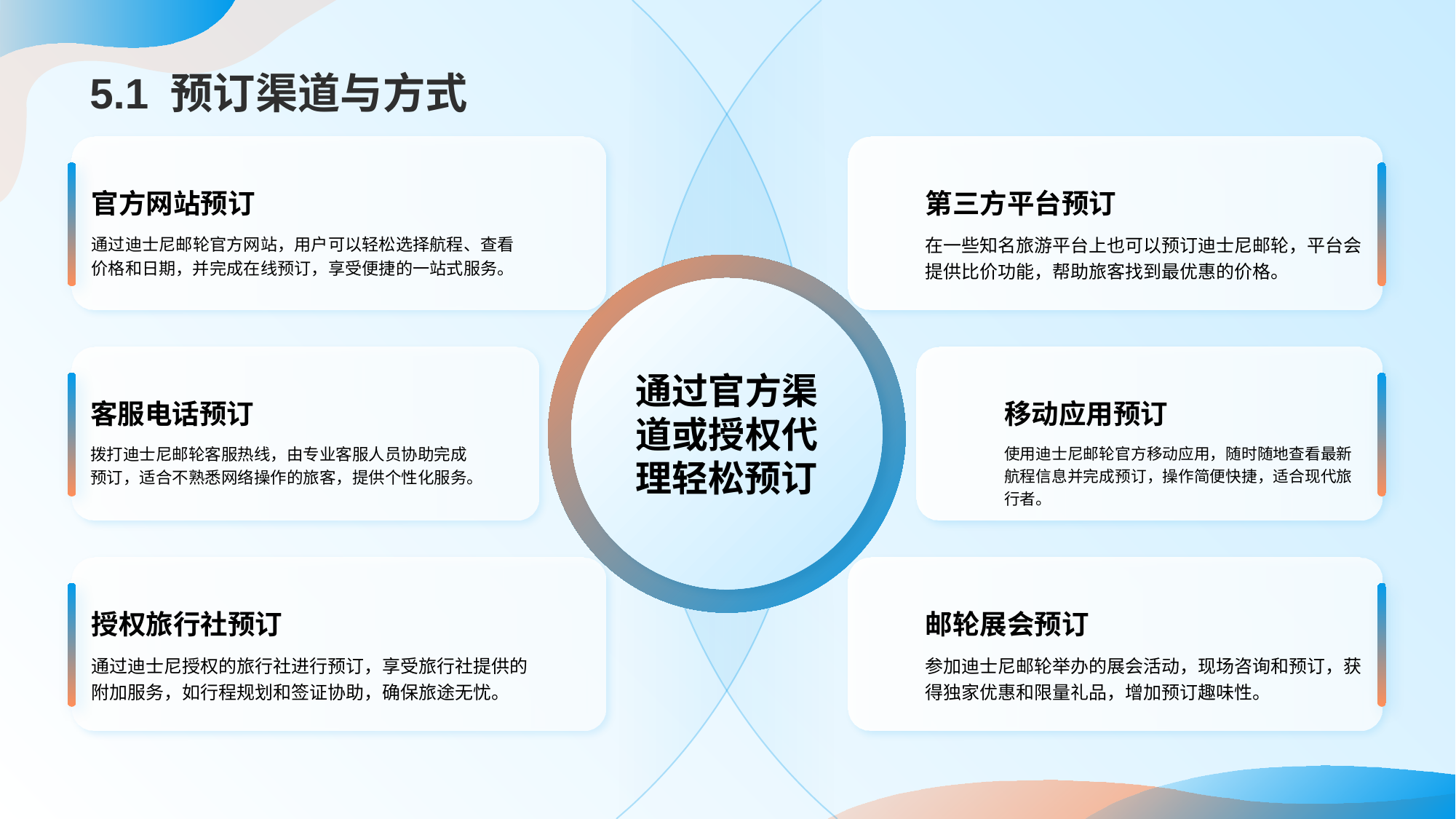

官方网站预订
1

通过迪士尼邮轮官方网站，用户可以轻松选择航程、查看价格和日期，并完成在线预订，享受便捷的一站式服务。

第三方平台预订
4

在一些知名旅游平台上也可以预订迪士尼邮轮，平台会提供比价功能，帮助旅客找到最优惠的价格。

通过官方渠道或授权代理轻松预订

客服电话预订
2

拨打迪士尼邮轮客服热线，由专业客服人员协助完成预订，适合不熟悉网络操作的旅客，提供个性化服务。

移动应用预订
5

使用迪士尼邮轮官方移动应用，随时随地查看最新航程信息并完成预订，操作简便快捷，适合现代旅行者。

授权旅行社预订
3

通过迪士尼授权的旅行社进行预订，享受旅行社提供的附加服务，如行程规划和签证协助，确保旅途无忧。

邮轮展会预订
6

参加迪士尼邮轮举办的展会活动，现场咨询和预订，获得独家优惠和限量礼品，增加预订趣味性。
# 5.1 预订渠道与方式